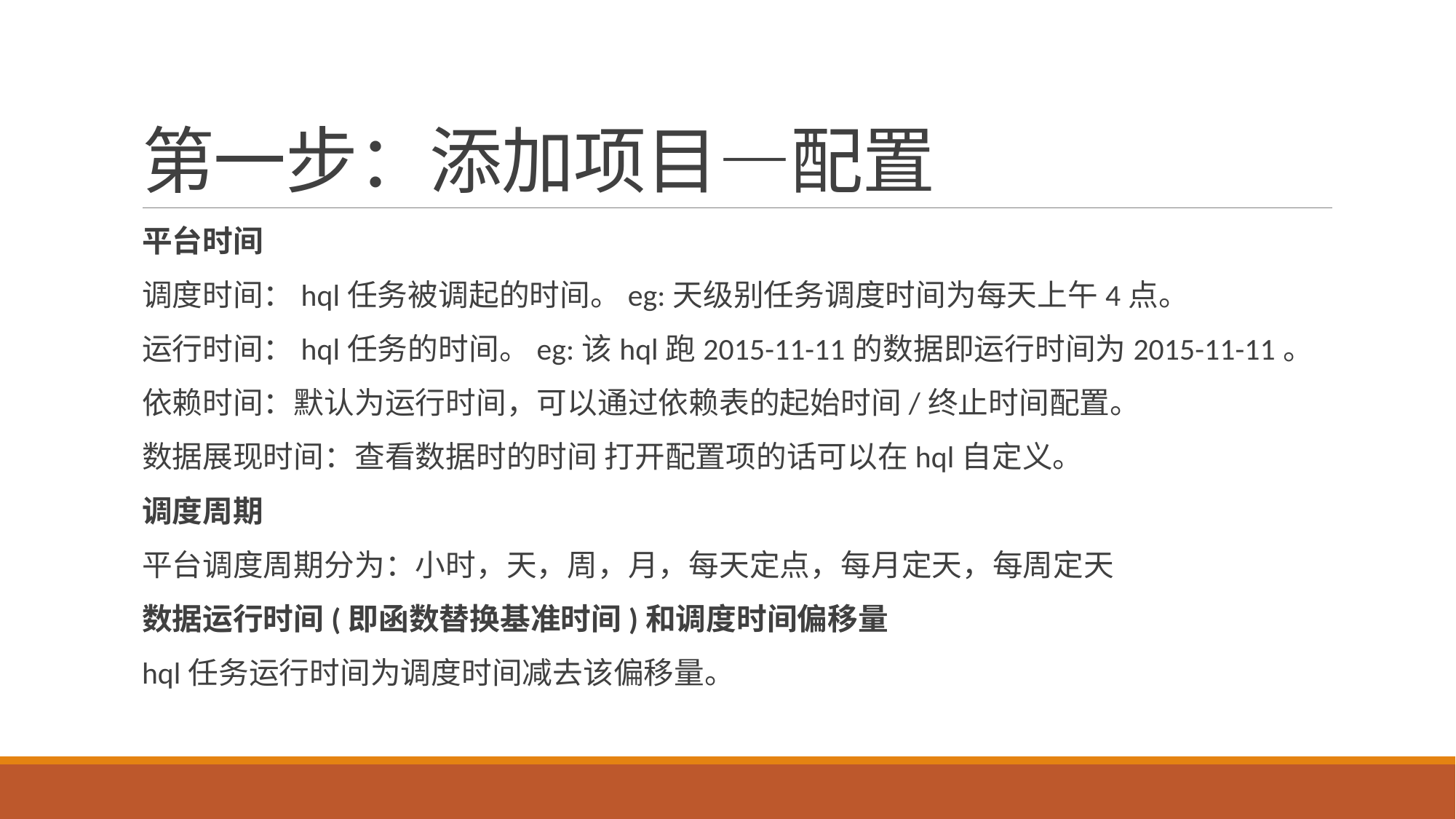

# 第一步：添加项目—配置
平台时间
调度时间：hql任务被调起的时间。eg:天级别任务调度时间为每天上午4点。
运行时间：hql任务的时间。eg:该hql跑2015-11-11的数据即运行时间为2015-11-11。
依赖时间：默认为运行时间，可以通过依赖表的起始时间/终止时间配置。
数据展现时间：查看数据时的时间 打开配置项的话可以在hql自定义。
调度周期
平台调度周期分为：小时，天，周，月，每天定点，每月定天，每周定天
数据运行时间(即函数替换基准时间)和调度时间偏移量
hql任务运行时间为调度时间减去该偏移量。